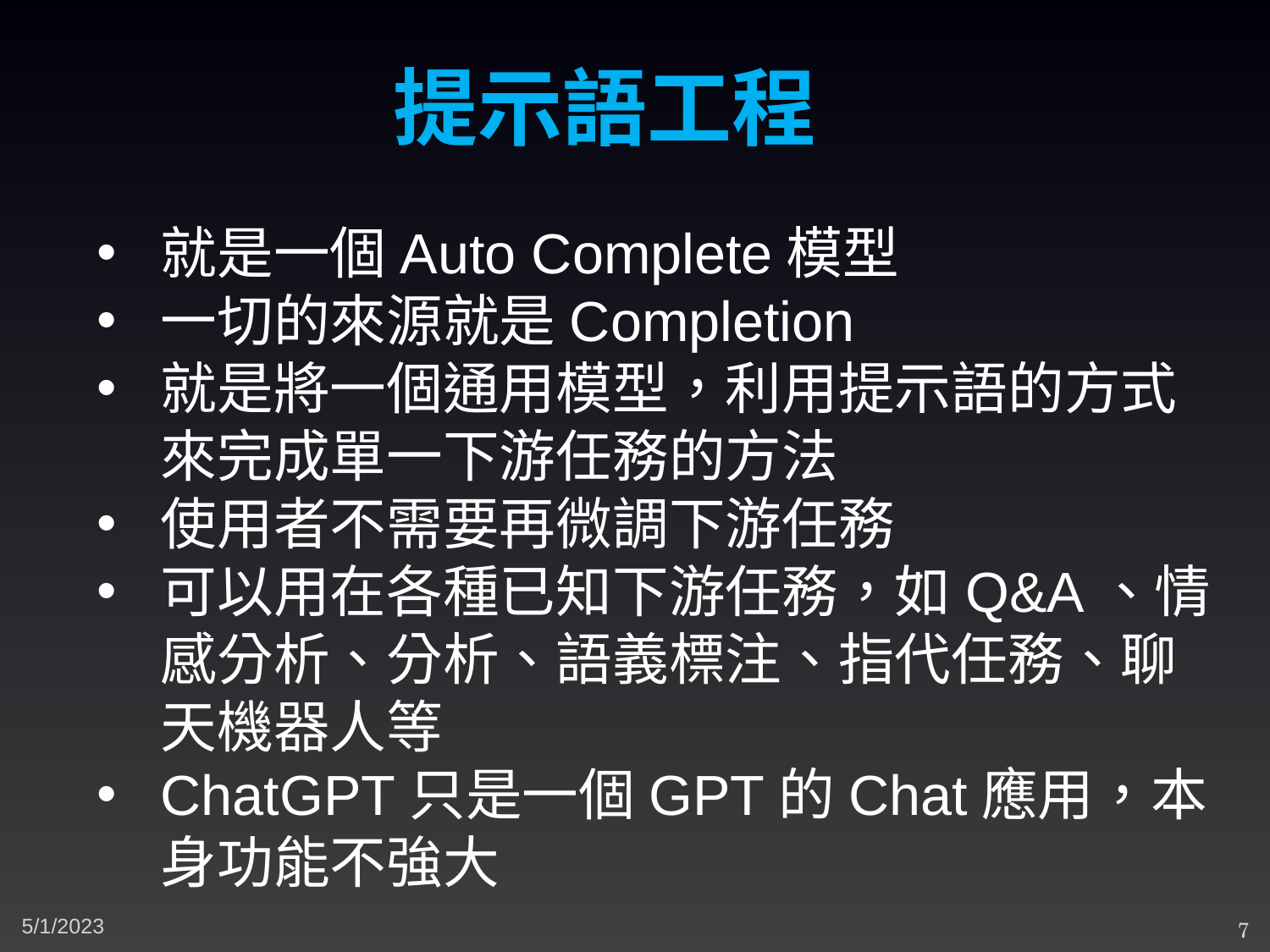

提示語工程
就是一個Auto Complete模型
一切的來源就是Completion
就是將一個通用模型，利用提示語的方式來完成單一下游任務的方法
使用者不需要再微調下游任務
可以用在各種已知下游任務，如Q&A、情感分析、分析、語義標注、指代任務、聊天機器人等
ChatGPT只是一個GPT的Chat應用，本身功能不強大
5/1/2023
7